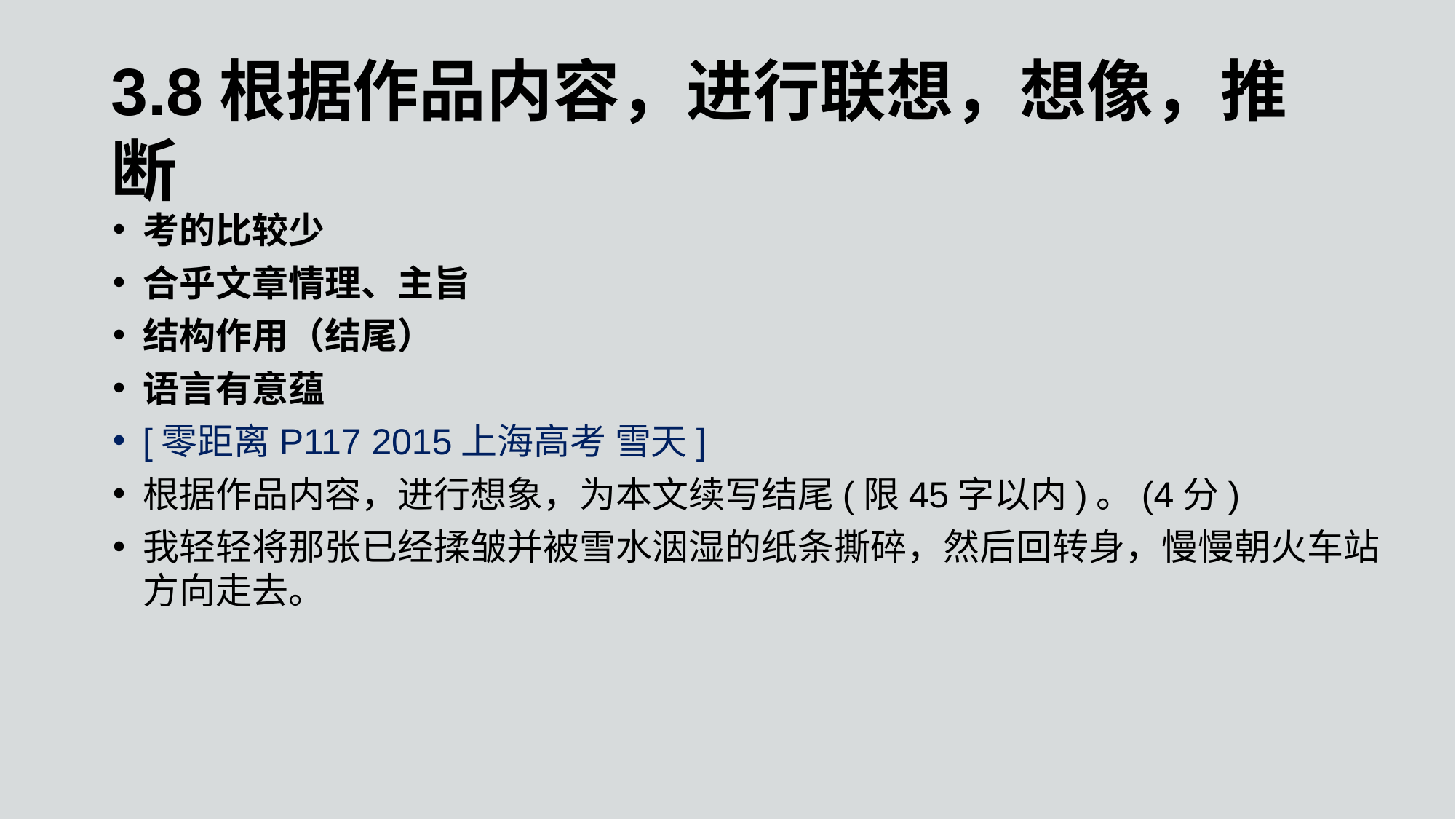

3.8根据作品内容，进行联想，想像，推断
考的比较少
合乎文章情理、主旨
结构作用（结尾）
语言有意蕴
[零距离P117 2015上海高考 雪天]
根据作品内容，进行想象，为本文续写结尾(限45字以内)。(4分)
我轻轻将那张已经揉皱并被雪水洇湿的纸条撕碎，然后回转身，慢慢朝火车站方向走去。